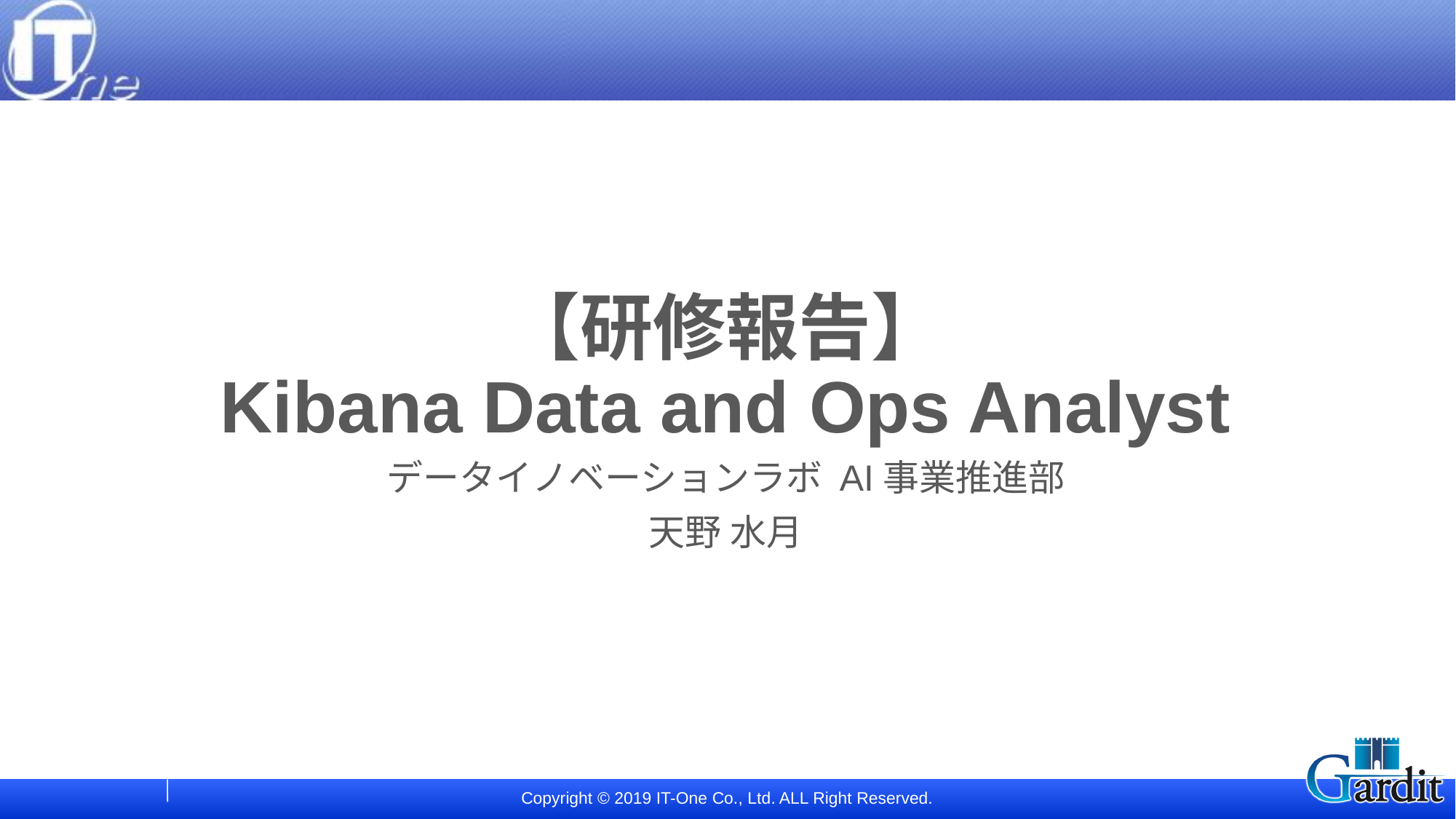

# 【研修報告】 Kibana Data and Ops Analyst
データイノベーションラボ AI事業推進部
天野 水月